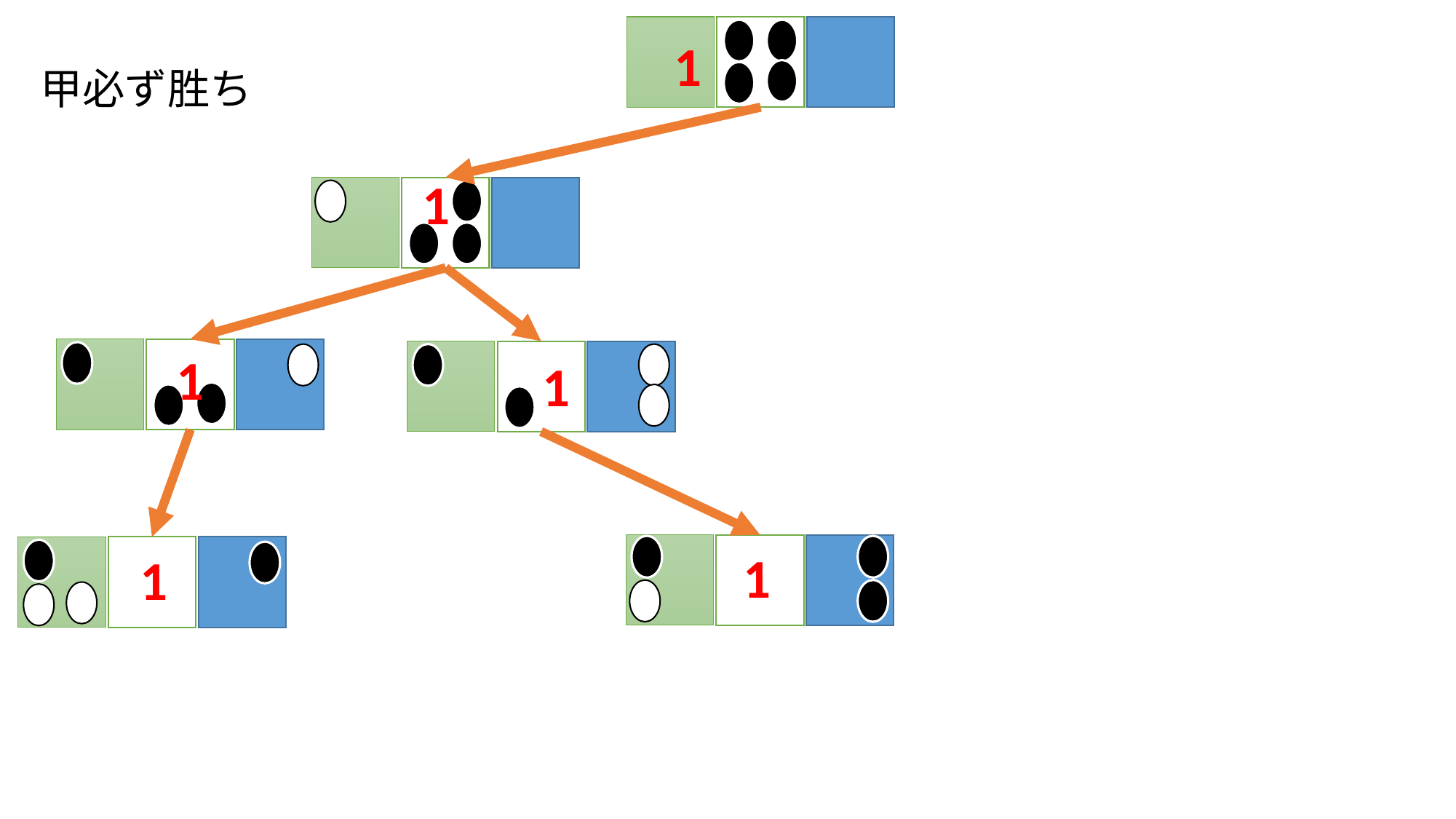

# 甲必ず胜ち

1

1

1
1

1
1